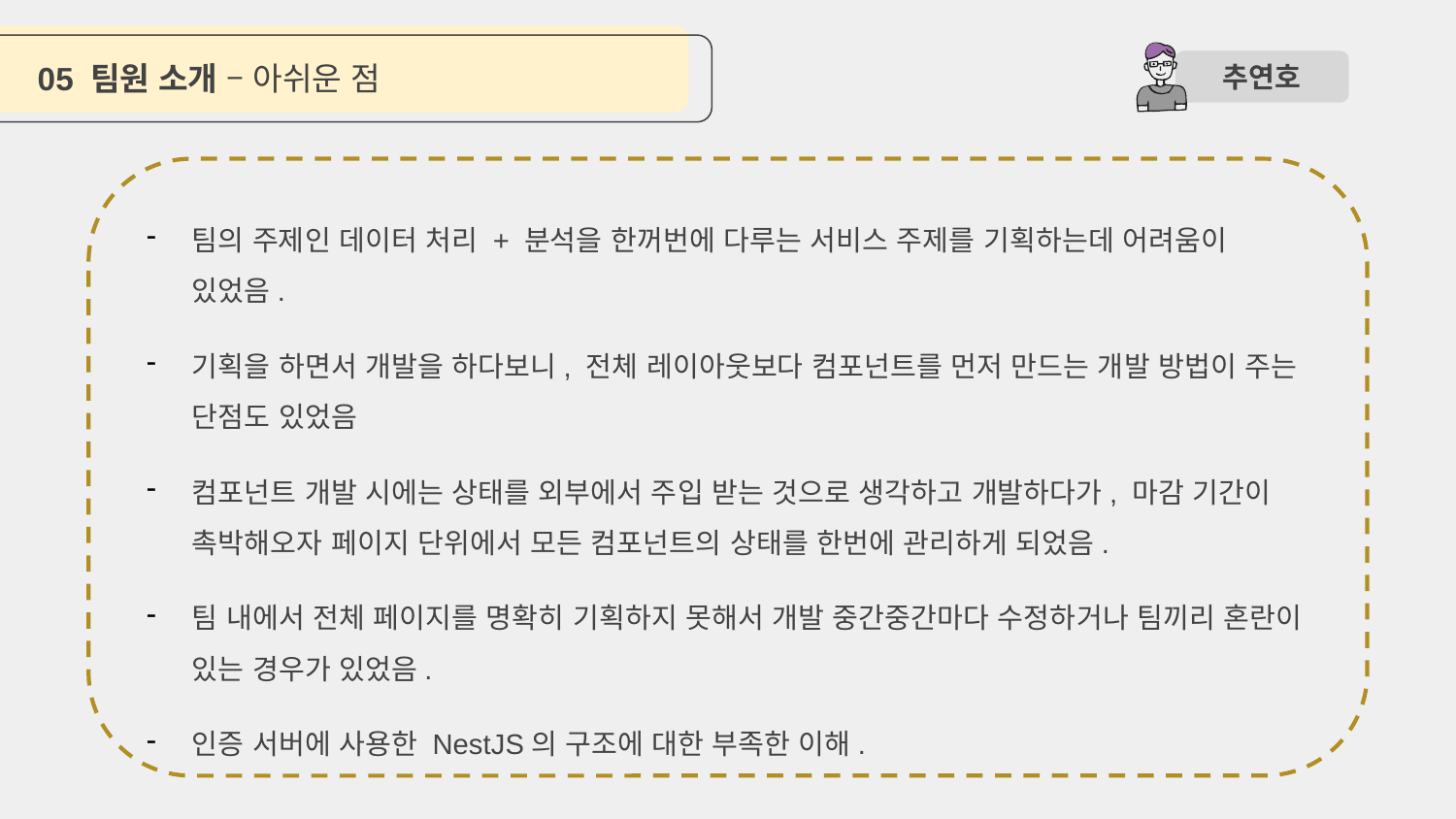

05 팀원 소개 – 아쉬운 점

추연호

팀의 주제인 데이터 처리 + 분석을 한꺼번에 다루는 서비스 주제를 기획하는데 어려움이 있었음.
기획을 하면서 개발을 하다보니, 전체 레이아웃보다 컴포넌트를 먼저 만드는 개발 방법이 주는 단점도 있었음
컴포넌트 개발 시에는 상태를 외부에서 주입 받는 것으로 생각하고 개발하다가, 마감 기간이 촉박해오자 페이지 단위에서 모든 컴포넌트의 상태를 한번에 관리하게 되었음.
팀 내에서 전체 페이지를 명확히 기획하지 못해서 개발 중간중간마다 수정하거나 팀끼리 혼란이 있는 경우가 있었음.
인증 서버에 사용한 NestJS의 구조에 대한 부족한 이해.